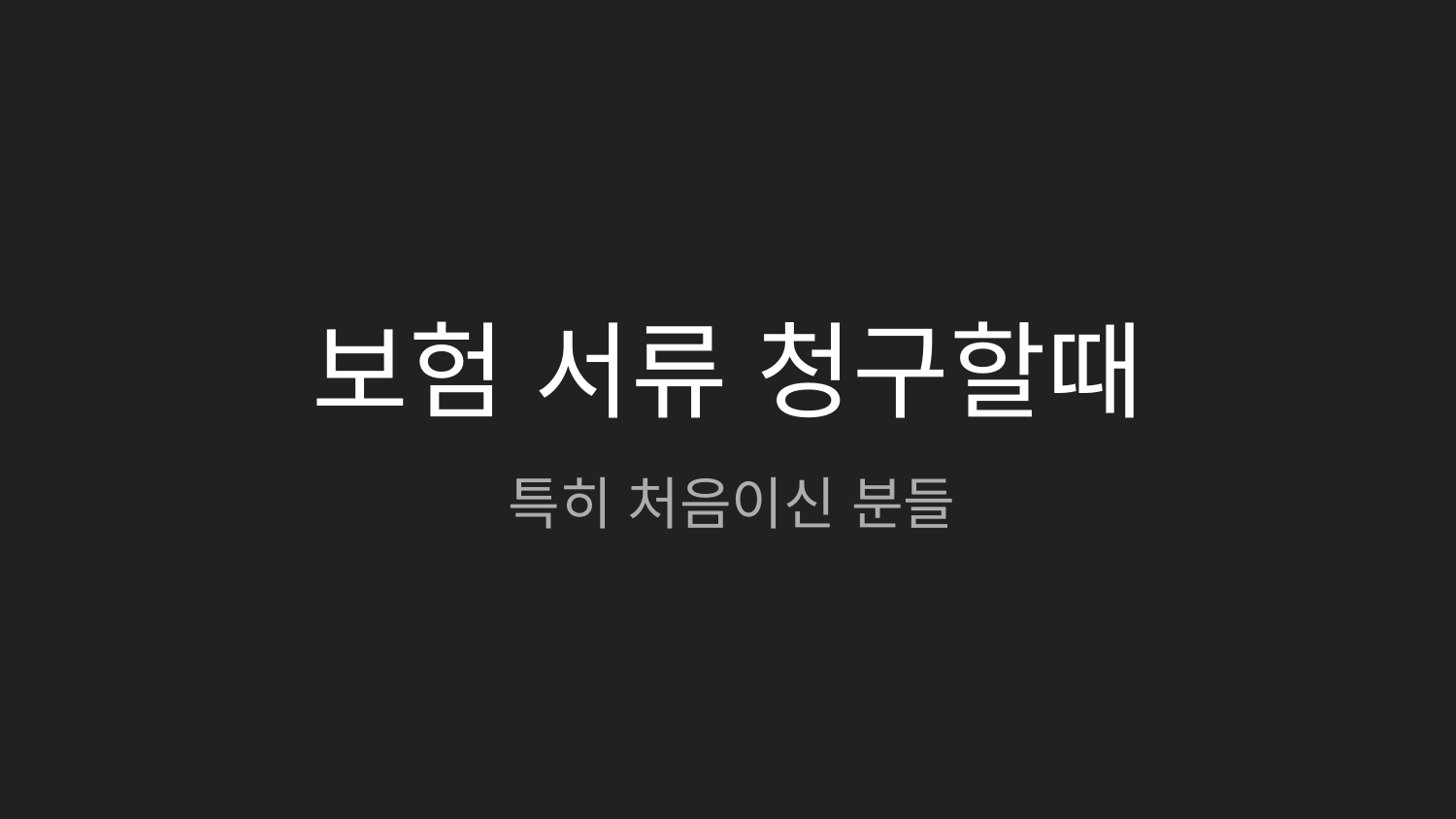

# 보험 서류 청구할때
특히 처음이신 분들